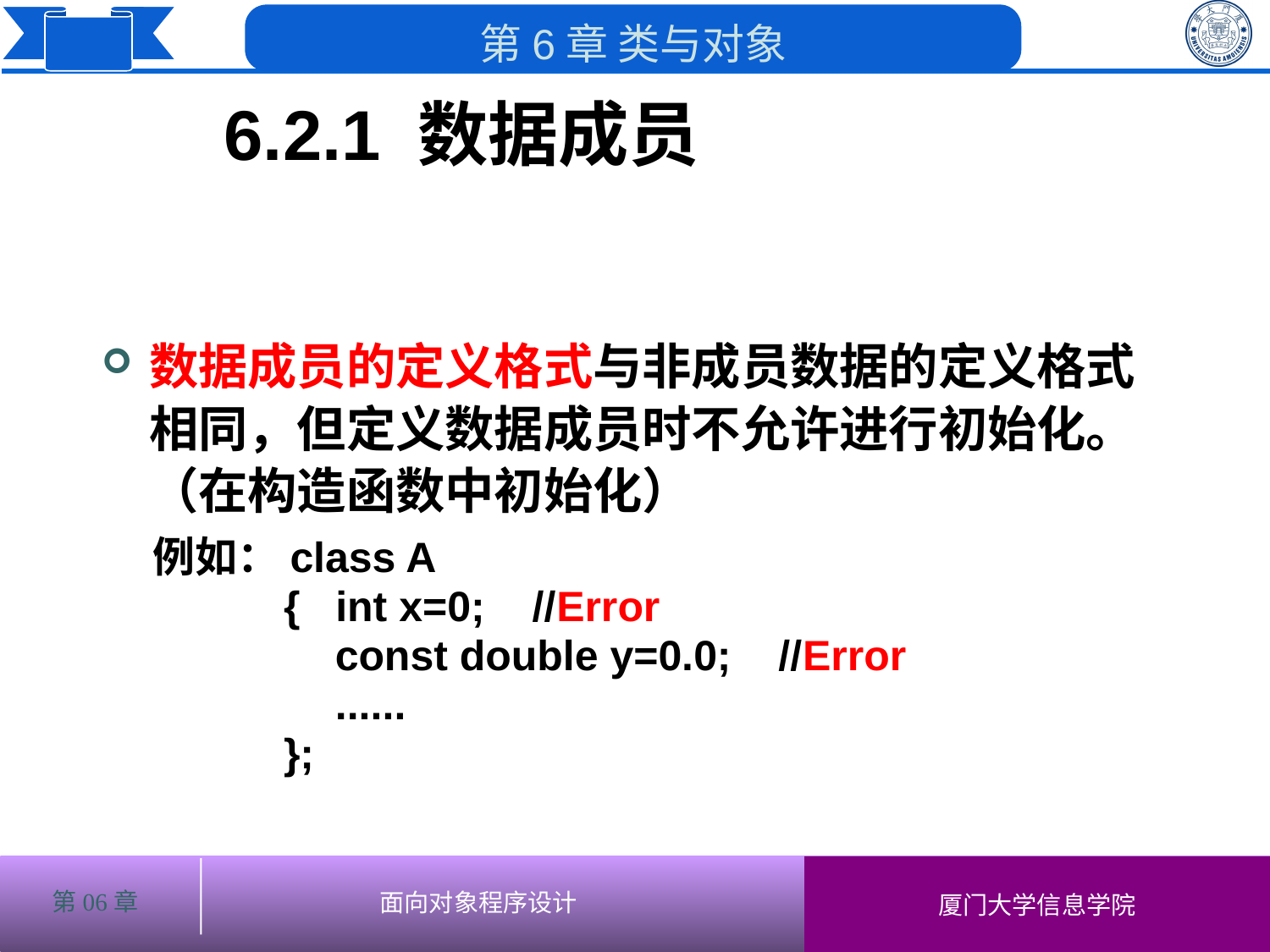

6.2.1 数据成员
# 数据成员的定义格式与非成员数据的定义格式相同，但定义数据成员时不允许进行初始化。（在构造函数中初始化）
     例如：class A
          {   int x=0;    //Error
	           const double y=0.0;    //Error
	           ......
          };
17